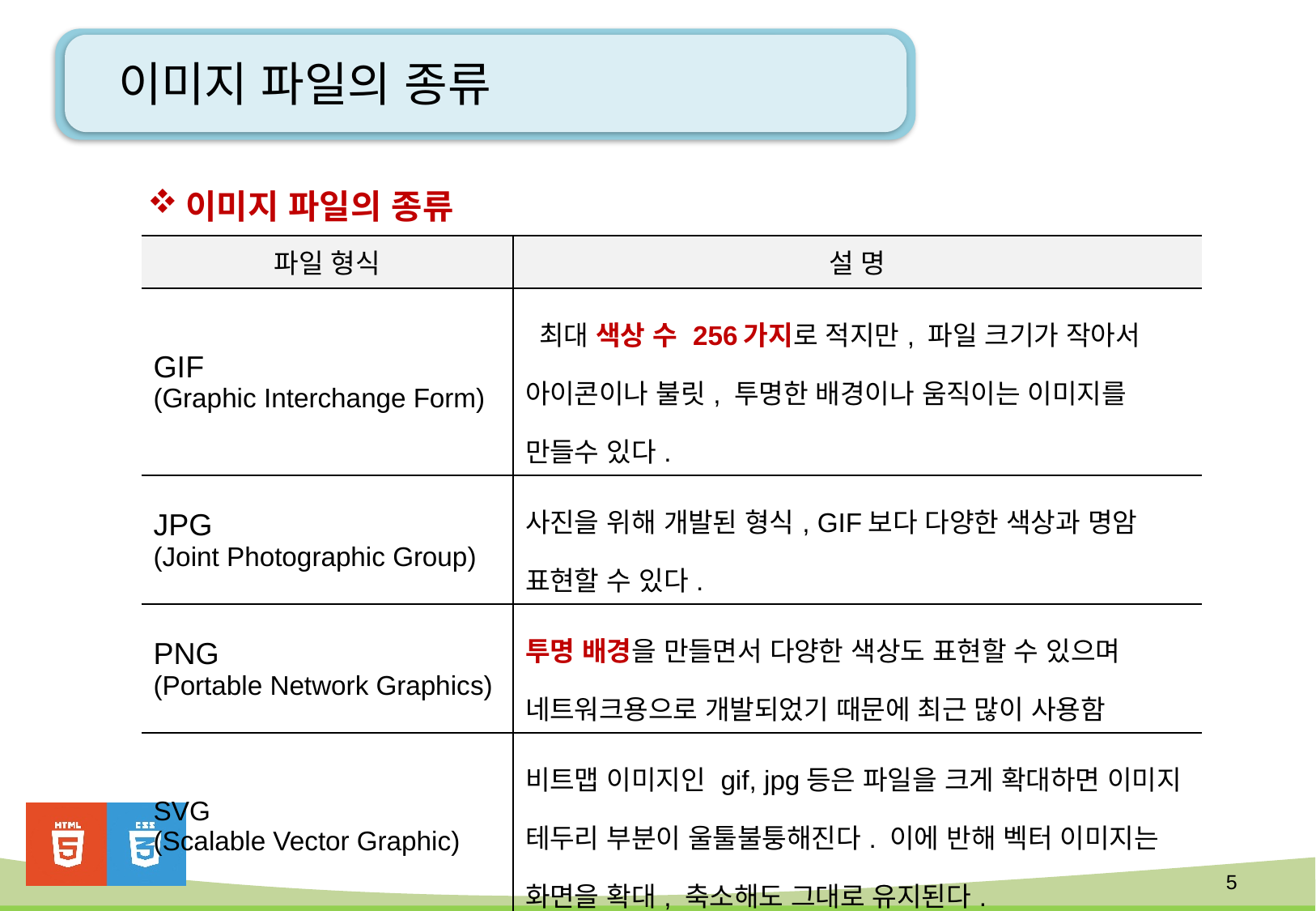

# 이미지 파일의 종류
이미지 파일의 종류
| 파일 형식 | 설 명 |
| --- | --- |
| GIF (Graphic Interchange Form) | 최대 색상 수 256가지로 적지만, 파일 크기가 작아서 아이콘이나 불릿, 투명한 배경이나 움직이는 이미지를 만들수 있다. |
| JPG (Joint Photographic Group) | 사진을 위해 개발된 형식, GIF보다 다양한 색상과 명암 표현할 수 있다. |
| PNG (Portable Network Graphics) | 투명 배경을 만들면서 다양한 색상도 표현할 수 있으며 네트워크용으로 개발되었기 때문에 최근 많이 사용함 |
| SVG (Scalable Vector Graphic) | 비트맵 이미지인 gif, jpg등은 파일을 크게 확대하면 이미지 테두리 부분이 울툴불퉁해진다. 이에 반해 벡터 이미지는 화면을 확대, 축소해도 그대로 유지된다. |
5